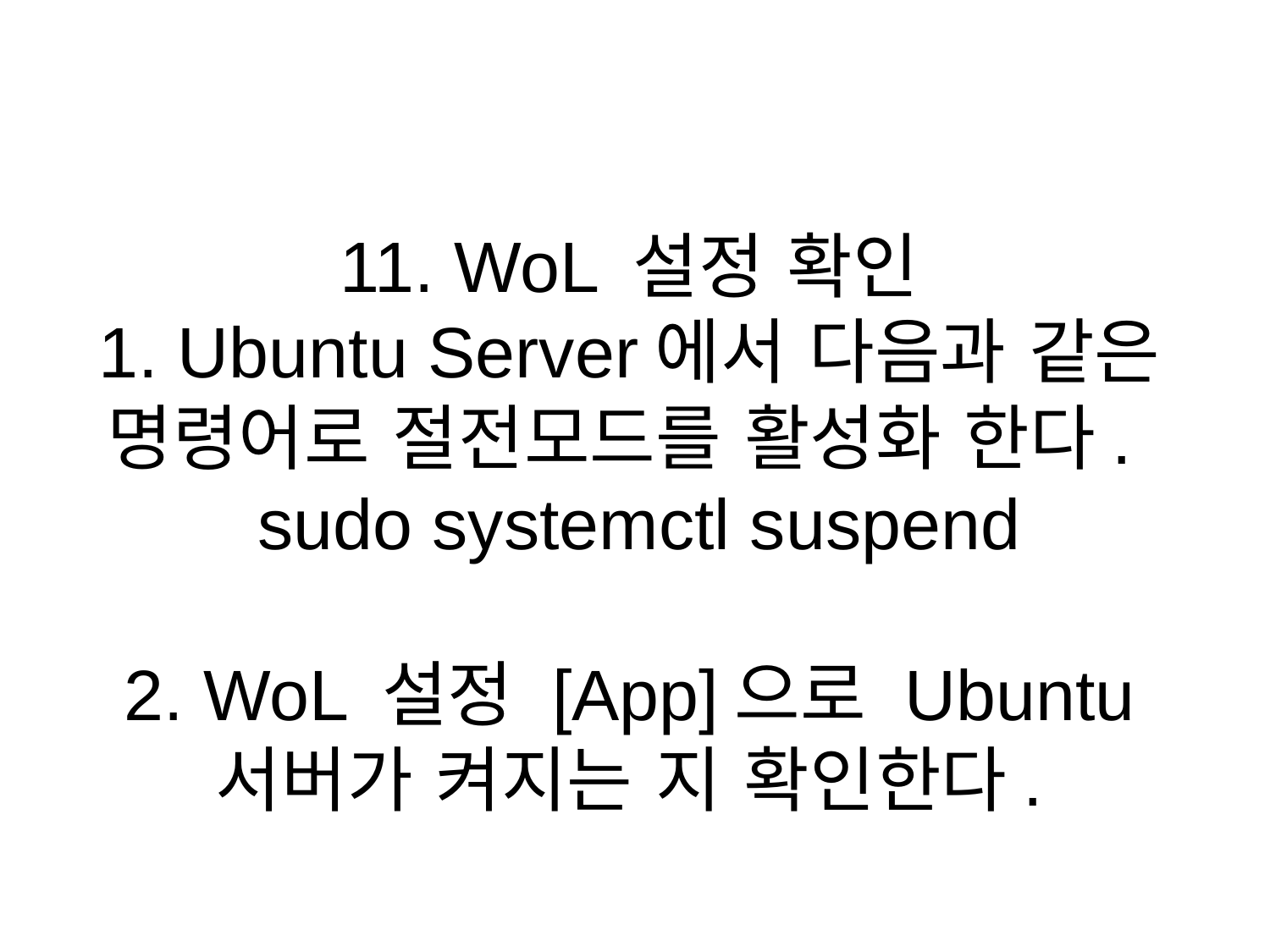

# 11. WoL 설정 확인 1. Ubuntu Server에서 다음과 같은 명령어로 절전모드를 활성화 한다. sudo systemctl suspend 2. WoL 설정 [App]으로 Ubuntu 서버가 켜지는 지 확인한다.